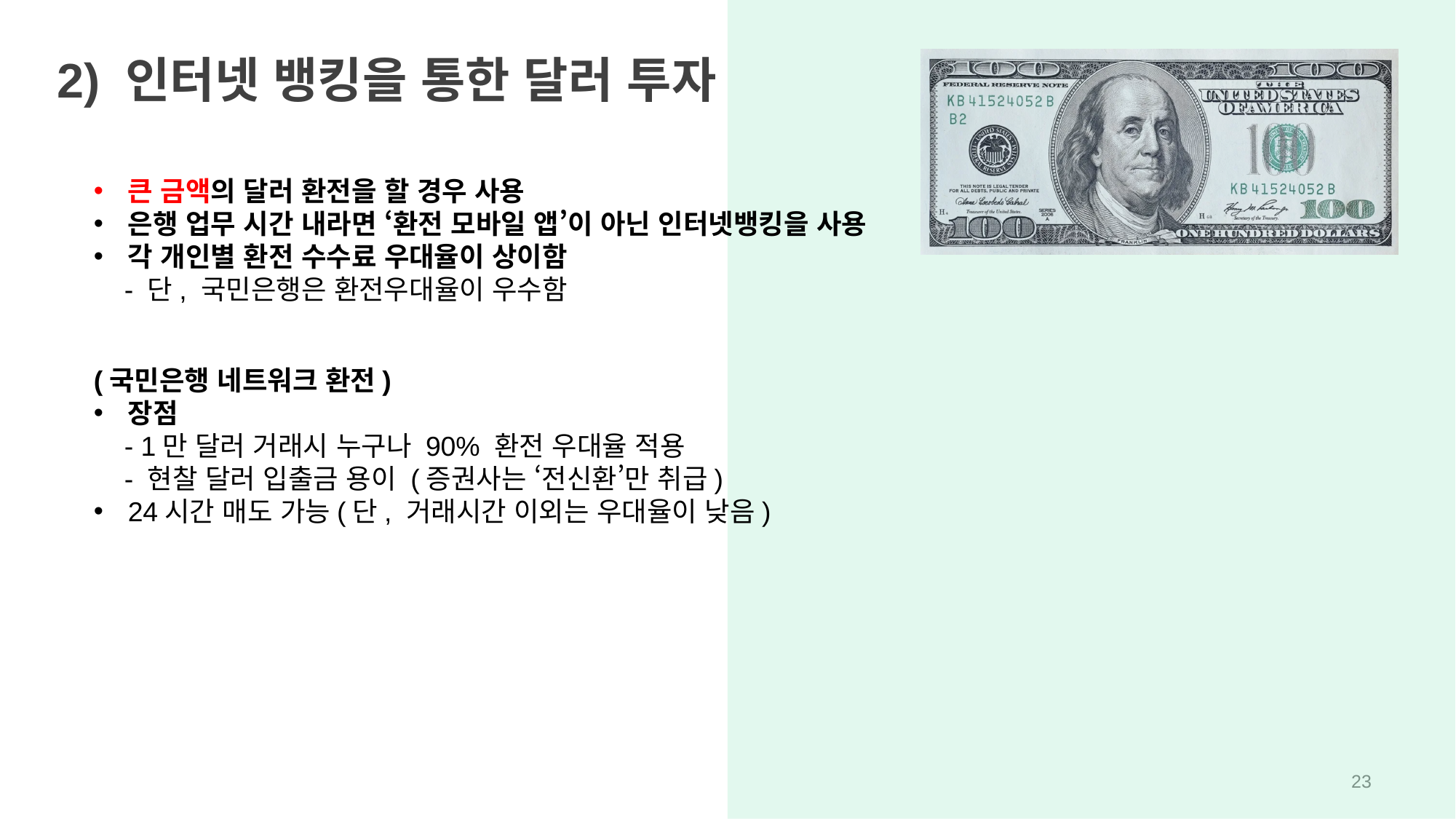

2) 인터넷 뱅킹을 통한 달러 투자
큰 금액의 달러 환전을 할 경우 사용
은행 업무 시간 내라면 ‘환전 모바일 앱’이 아닌 인터넷뱅킹을 사용
각 개인별 환전 수수료 우대율이 상이함
    - 단, 국민은행은 환전우대율이 우수함
(국민은행 네트워크 환전)
장점
    - 1만 달러 거래시 누구나 90% 환전 우대율 적용
    - 현찰 달러 입출금 용이 (증권사는 ‘전신환’만 취급)
24시간 매도 가능(단, 거래시간 이외는 우대율이 낮음)

23